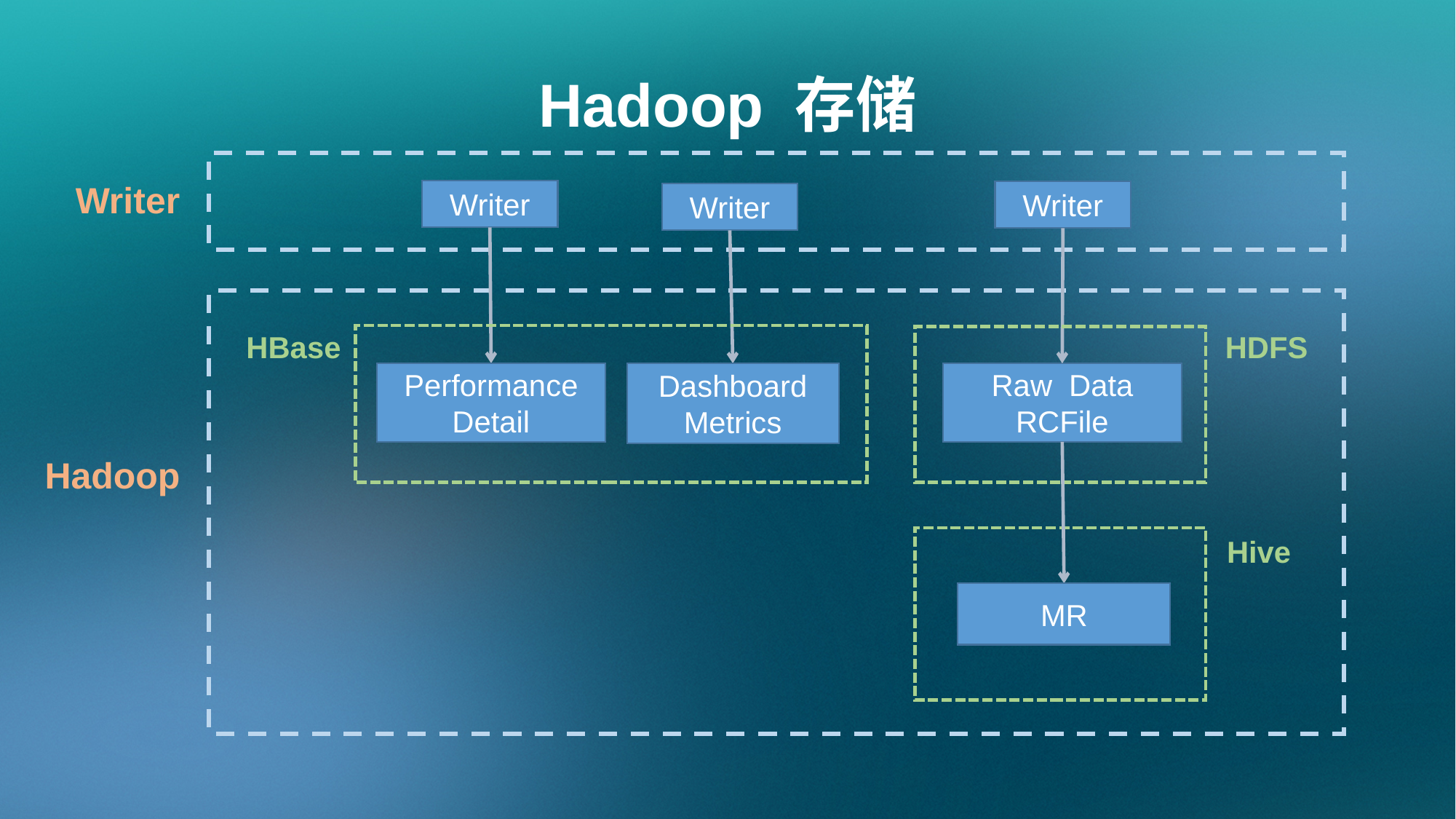

Hadoop 存储

Writer
Writer
Writer
Writer

HBase
HDFS

Performance
Detail
Dashboard
Metrics
Raw  Data RCFile
Hadoop
Hive

MR